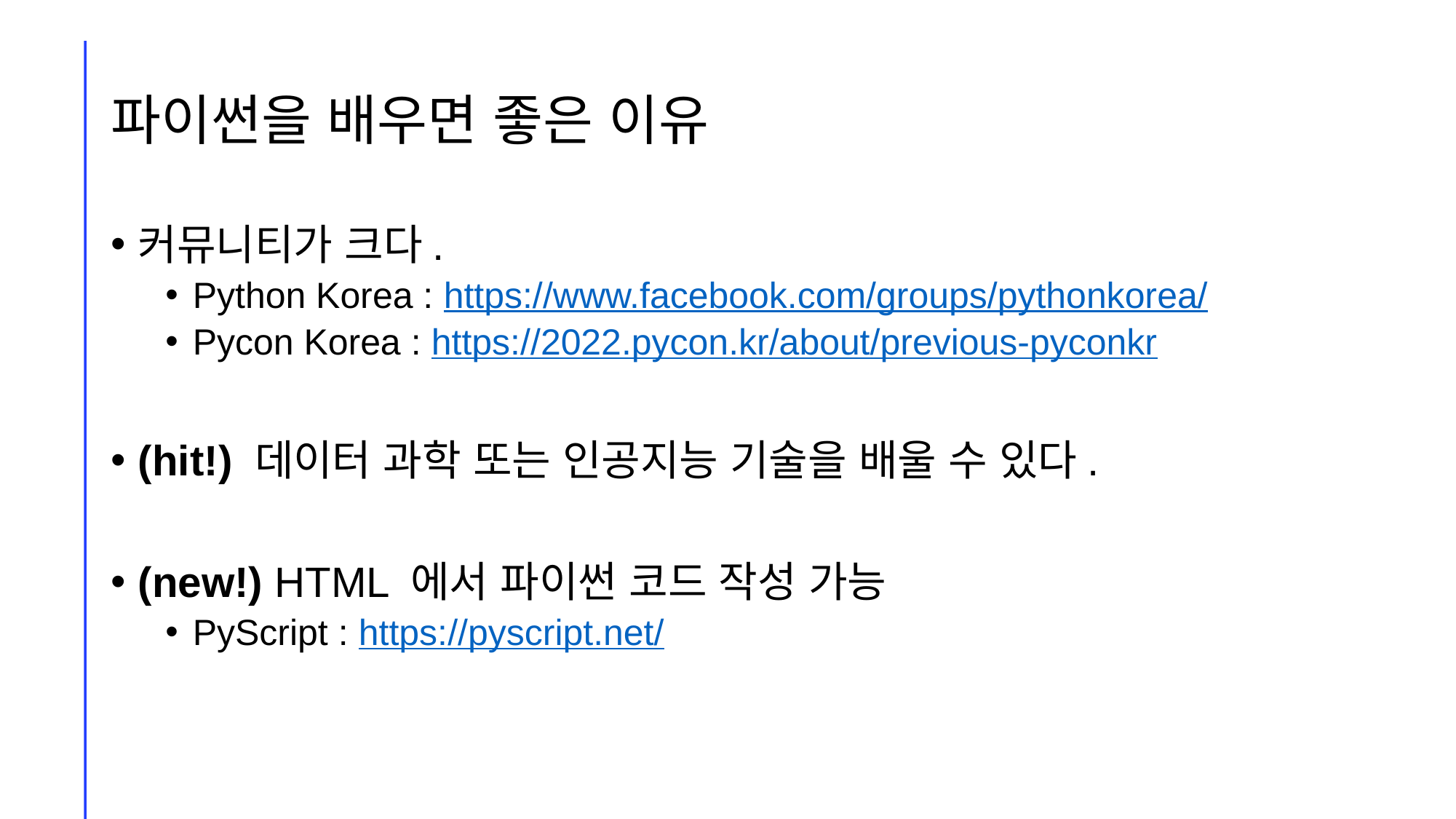

# 파이썬을 배우면 좋은 이유
커뮤니티가 크다.
Python Korea : https://www.facebook.com/groups/pythonkorea/
Pycon Korea : https://2022.pycon.kr/about/previous-pyconkr

(hit!) 데이터 과학 또는 인공지능 기술을 배울 수 있다.

(new!) HTML 에서 파이썬 코드 작성 가능
PyScript : https://pyscript.net/